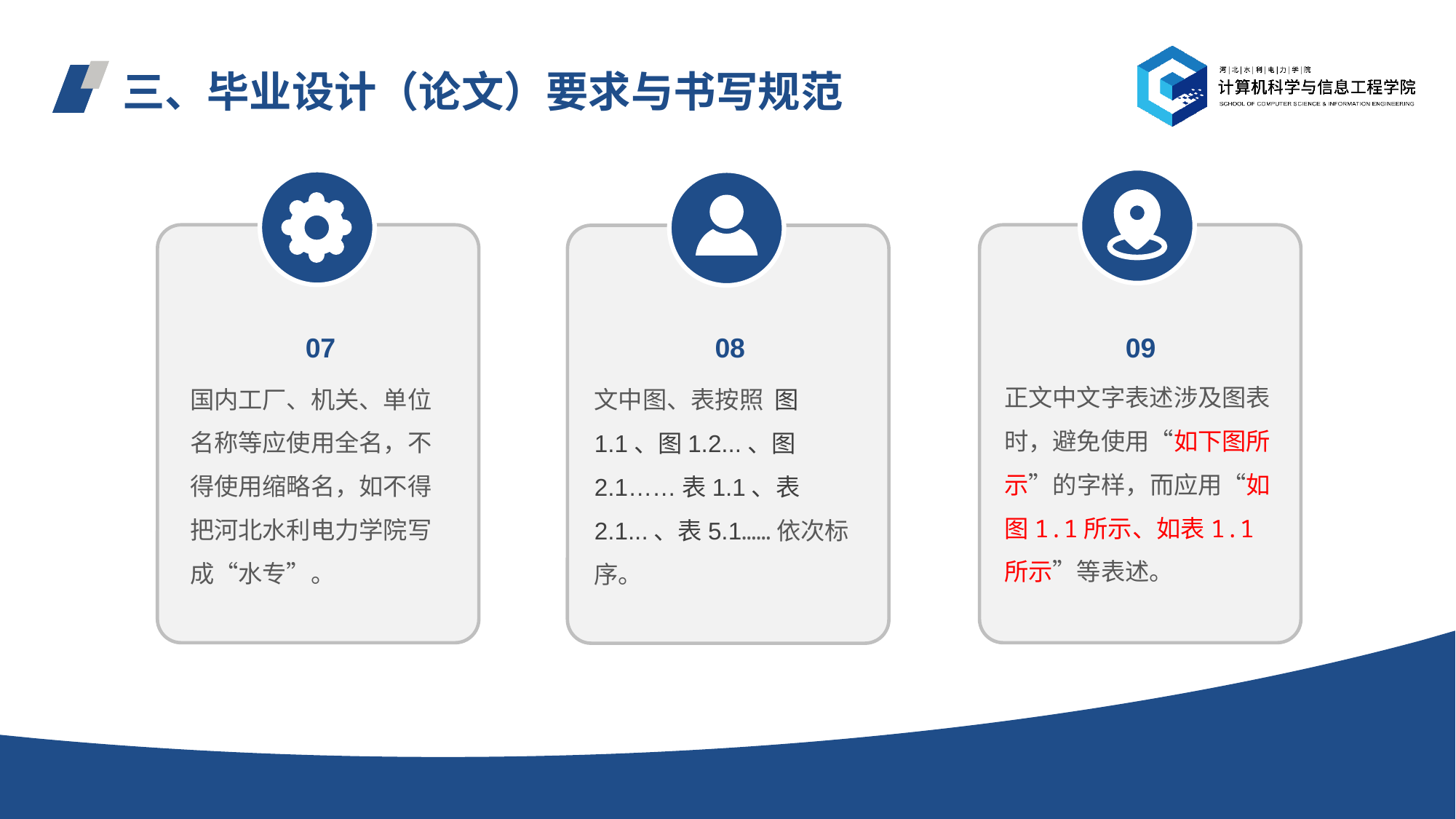

# 三、毕业设计（论文）要求与书写规范

07
09
08
正文中文字表述涉及图表时，避免使用“如下图所示”的字样，而应用“如图1.1所示、如表1.1所示”等表述。
国内工厂、机关、单位名称等应使用全名，不得使用缩略名，如不得把河北水利电力学院写成“水专”。
文中图、表按照  图1.1、图1.2...、图2.1……表1.1、表2.1...、表5.1……依次标序。